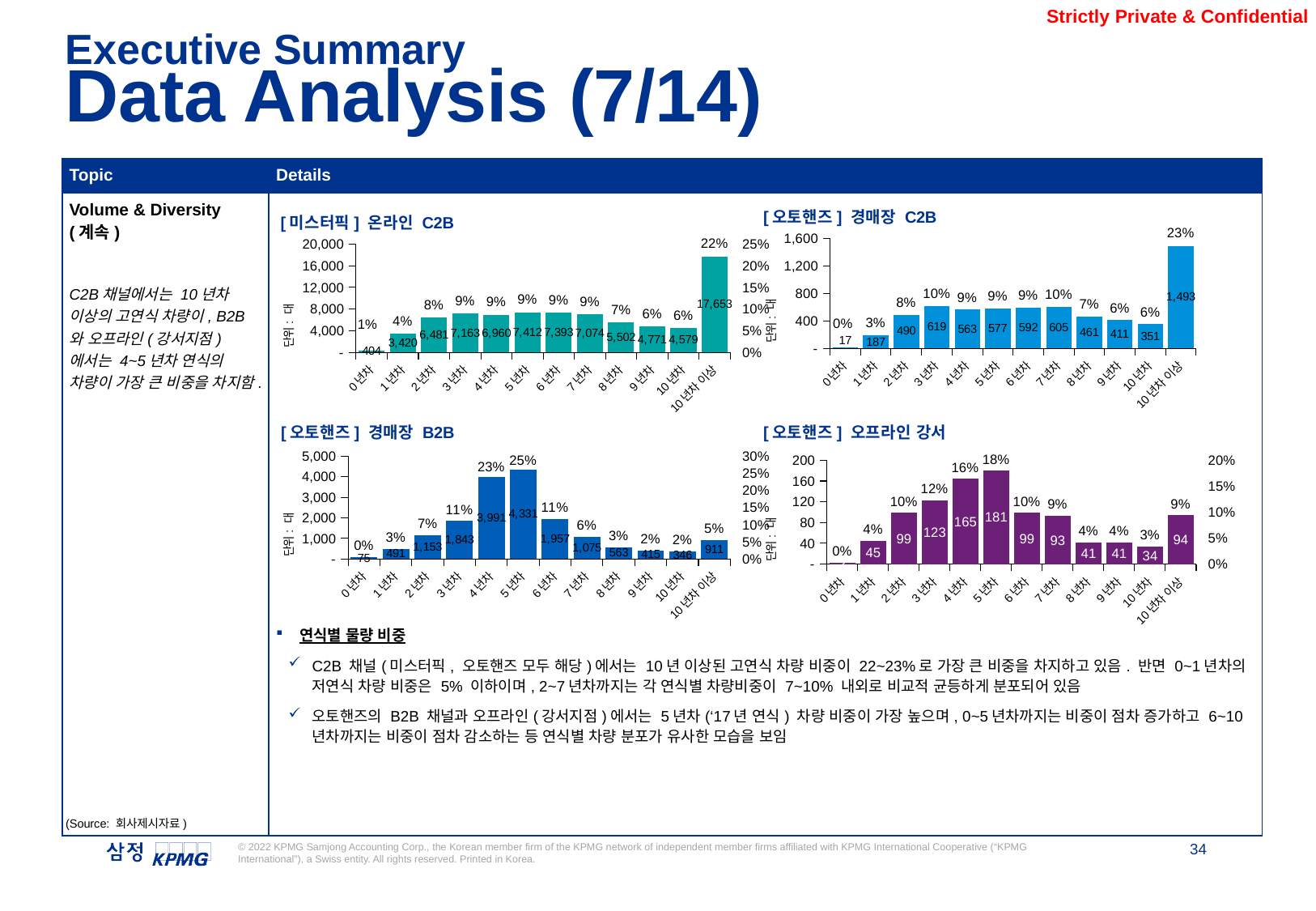

Executive Summary
Data Analysis (7/14)
| Topic | Details |
| --- | --- |
| Volume & Diversity (계속) C2B채널에서는 10년차 이상의 고연식 차량이, B2B와 오프라인(강서지점) 에서는 4~5년차 연식의 차량이 가장 큰 비중을 차지함. | 연식별 물량 비중 C2B 채널(미스터픽, 오토핸즈 모두 해당)에서는 10년 이상된 고연식 차량 비중이 22~23%로 가장 큰 비중을 차지하고 있음. 반면 0~1년차의 저연식 차량 비중은 5% 이하이며, 2~7년차까지는 각 연식별 차량비중이 7~10% 내외로 비교적 균등하게 분포되어 있음 오토핸즈의 B2B 채널과 오프라인(강서지점)에서는 5년차(‘17년 연식) 차량 비중이 가장 높으며, 0~5년차까지는 비중이 점차 증가하고 6~10년차까지는 비중이 점차 감소하는 등 연식별 차량 분포가 유사한 모습을 보임 |

### Chart: [미스터픽] 온라인 C2B

| Category | 미스터픽 온라인 C2B |  |
|---|---|---|
| 0년차 | 404.0 | 0.005126122925442826 |
| 1년차 | 3420.0 | 0.04339440694310511 |
| 2년차 | 6481.0 | 0.08223366999949246 |
| 3년차 | 7163.0 | 0.09088717454194793 |
| 4년차 | 6960.0 | 0.08831142465614374 |
| 5년차 | 7412.0 | 0.09404659188955997 |
| 6년차 | 7393.0 | 0.09380551185098716 |
| 7년차 | 7074.0 | 0.08975790488758058 |
| 8년차 | 5502.0 | 0.06981170380145156 |
| 9년차 | 4771.0 | 0.060536466527939904 |
| 10년차 | 4579.0 | 0.058100289296046284 |
| 10년차 이상 | 17653.0 | 0.2239887326803025 |

### Chart: [오토핸즈] 경매장 C2B

| Category | 오토핸즈 경매장 C2B |  |
|---|---|---|
| 0년차 | 17.0 | 0.0026704366949418788 |
| 1년차 | 187.0 | 0.029374803644360667 |
| 2년차 | 490.0 | 0.07697141061891298 |
| 3년차 | 619.0 | 0.09723531259817782 |
| 4년차 | 563.0 | 0.08843857995601634 |
| 5년차 | 577.0 | 0.0906377631165567 |
| 6년차 | 592.0 | 0.09299403078856425 |
| 7년차 | 605.0 | 0.09503612943763745 |
| 8년차 | 461.0 | 0.07241595978636506 |
| 9년차 | 411.0 | 0.0645617342130066 |
| 10년차 | 351.0 | 0.05513666352497644 |
| 10년차 이상 | 1493.0 | 0.2345271756204838 |

### Chart: [오토핸즈] 경매장 B2B

| Category | 오토핸즈 경매장 B2B |  |
|---|---|---|
| 0년차 | 75.0 | 0.004372922861640721 |
| 1년차 | 491.0 | 0.028628068334207918 |
| 2년차 | 1153.0 | 0.06722640079295668 |
| 3년차 | 1843.0 | 0.10745729112005131 |
| 4년차 | 3991.0 | 0.23269780187744155 |
| 5년차 | 4331.0 | 0.2525217188502128 |
| 6년차 | 1957.0 | 0.1141041338697452 |
| 7년차 | 1075.0 | 0.06267856101685033 |
| 8년차 | 563.0 | 0.03282607428138301 |
| 9년차 | 415.0 | 0.02419683983441199 |
| 10년차 | 346.0 | 0.020173750801702525 |
| 10년차 이상 | 911.0 | 0.053116436359395953 |

### Chart: [오토핸즈] 오프라인 강서

| Category | 오토핸즈 오프라인 강서 |  |
|---|---|---|
| 0년차 | 2.0 | 0.0019665683382497543 |
| 1년차 | 45.0 | 0.04424778761061947 |
| 2년차 | 99.0 | 0.09734513274336283 |
| 3년차 | 123.0 | 0.12094395280235988 |
| 4년차 | 165.0 | 0.16224188790560473 |
| 5년차 | 181.0 | 0.17797443461160276 |
| 6년차 | 99.0 | 0.09734513274336283 |
| 7년차 | 93.0 | 0.09144542772861357 |
| 8년차 | 41.0 | 0.04031465093411996 |
| 9년차 | 41.0 | 0.04031465093411996 |
| 10년차 | 34.0 | 0.03343166175024582 |
| 10년차 이상 | 94.0 | 0.09242871189773845 |
(Source: 회사제시자료)